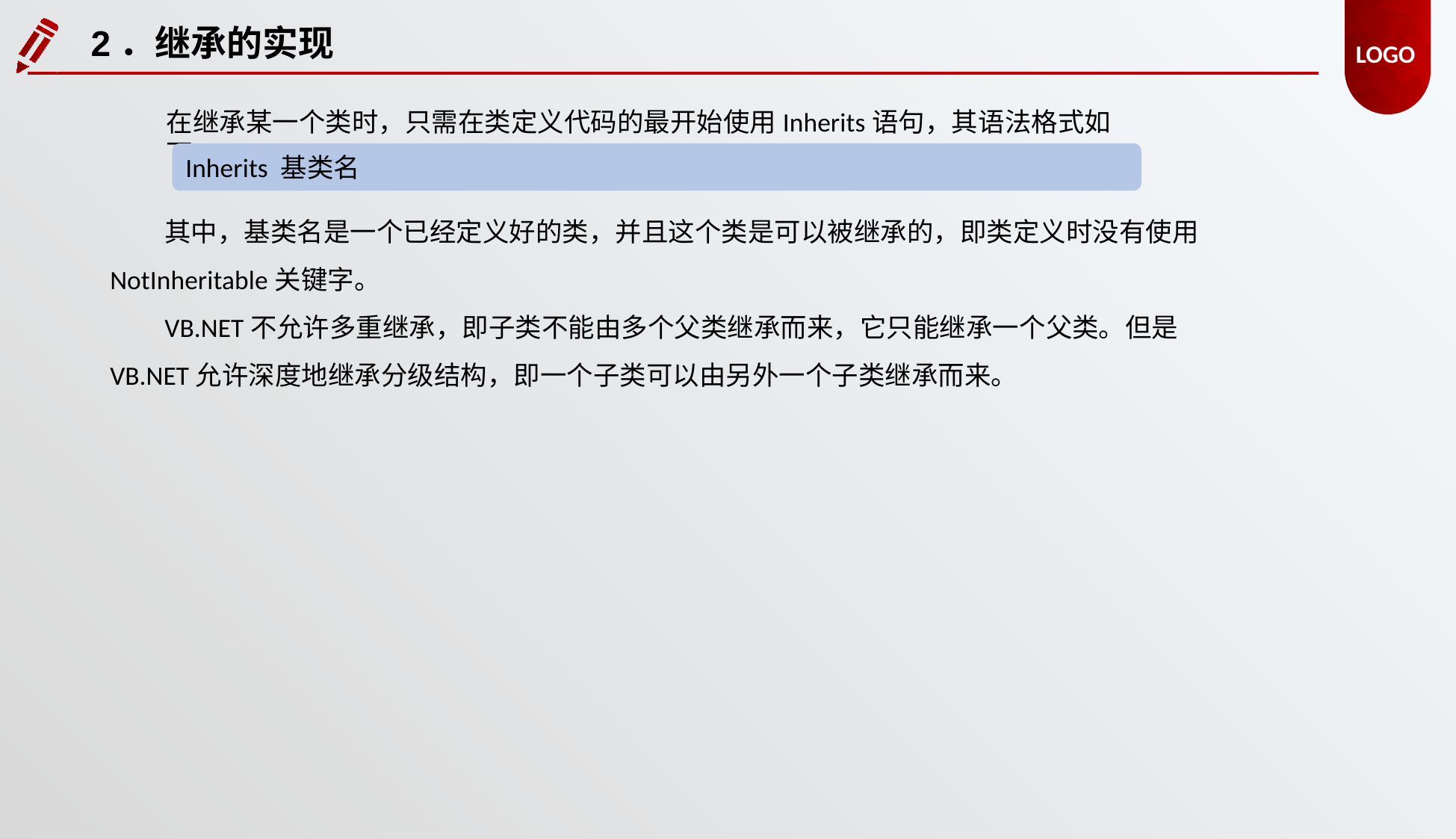

2．继承的实现
在继承某一个类时，只需在类定义代码的最开始使用Inherits语句，其语法格式如下：
Inherits 基类名
其中，基类名是一个已经定义好的类，并且这个类是可以被继承的，即类定义时没有使用NotInheritable关键字。
VB.NET不允许多重继承，即子类不能由多个父类继承而来，它只能继承一个父类。但是VB.NET允许深度地继承分级结构，即一个子类可以由另外一个子类继承而来。